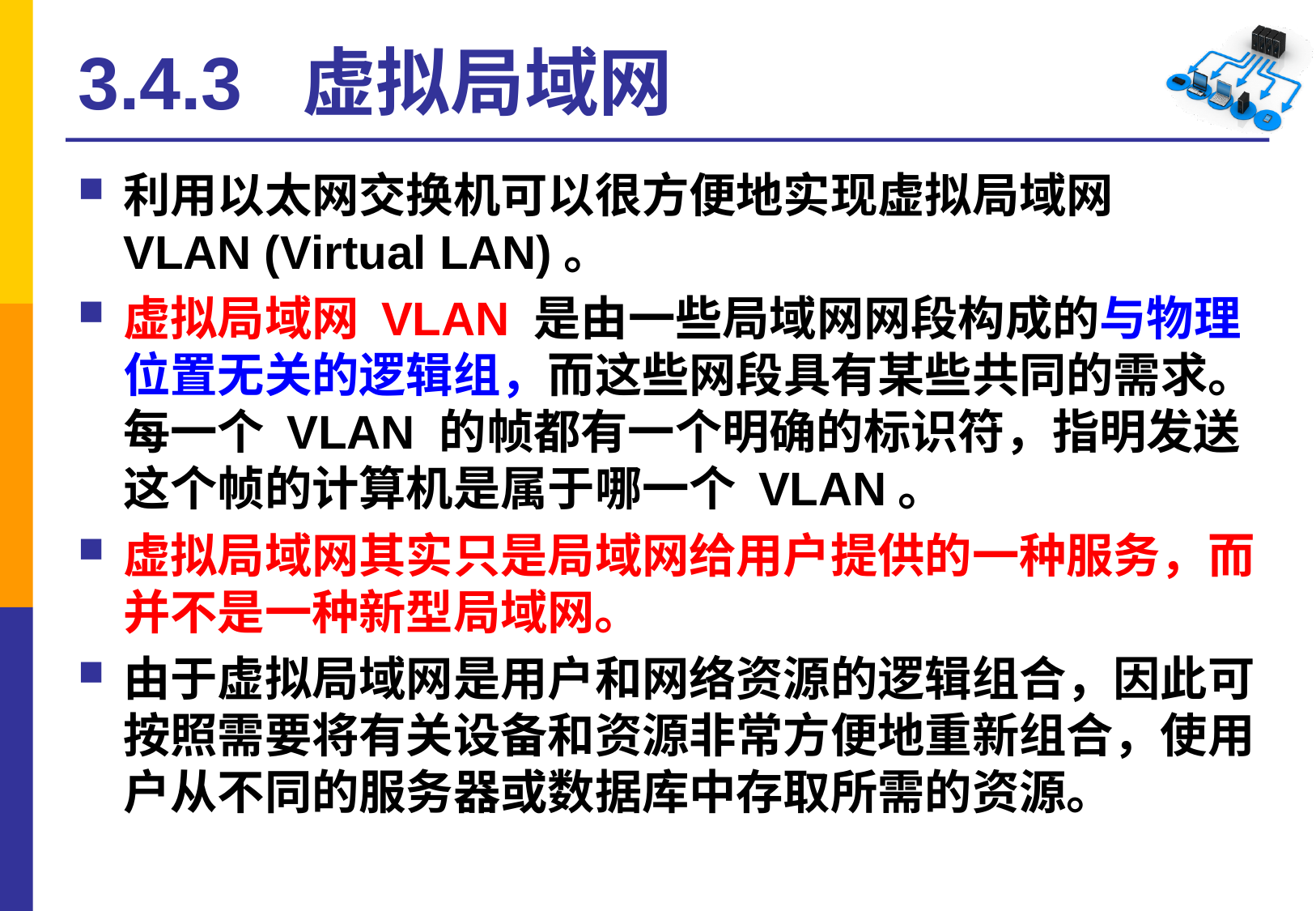

# 3.4.3  虚拟局域网
利用以太网交换机可以很方便地实现虚拟局域网 VLAN (Virtual LAN)。
虚拟局域网 VLAN 是由一些局域网网段构成的与物理位置无关的逻辑组，而这些网段具有某些共同的需求。每一个 VLAN 的帧都有一个明确的标识符，指明发送这个帧的计算机是属于哪一个 VLAN。
虚拟局域网其实只是局域网给用户提供的一种服务，而并不是一种新型局域网。
由于虚拟局域网是用户和网络资源的逻辑组合，因此可按照需要将有关设备和资源非常方便地重新组合，使用户从不同的服务器或数据库中存取所需的资源。